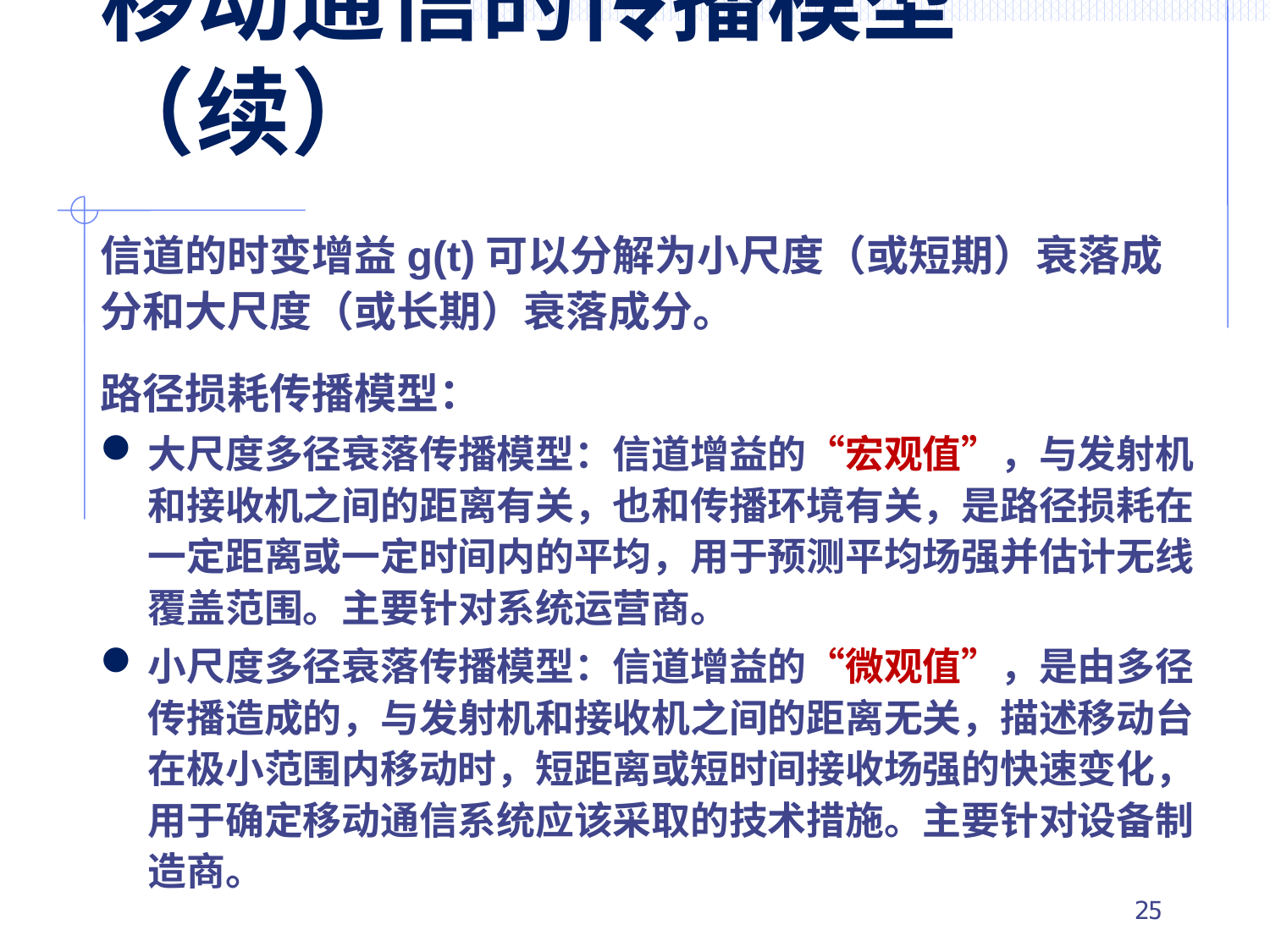

# 移动通信的传播模型（续）
信道的时变增益g(t)可以分解为小尺度（或短期）衰落成分和大尺度（或长期）衰落成分。
路径损耗传播模型：
大尺度多径衰落传播模型：信道增益的“宏观值”，与发射机和接收机之间的距离有关，也和传播环境有关，是路径损耗在一定距离或一定时间内的平均，用于预测平均场强并估计无线覆盖范围。主要针对系统运营商。
小尺度多径衰落传播模型：信道增益的“微观值”，是由多径传播造成的，与发射机和接收机之间的距离无关，描述移动台在极小范围内移动时，短距离或短时间接收场强的快速变化，用于确定移动通信系统应该采取的技术措施。主要针对设备制造商。

25